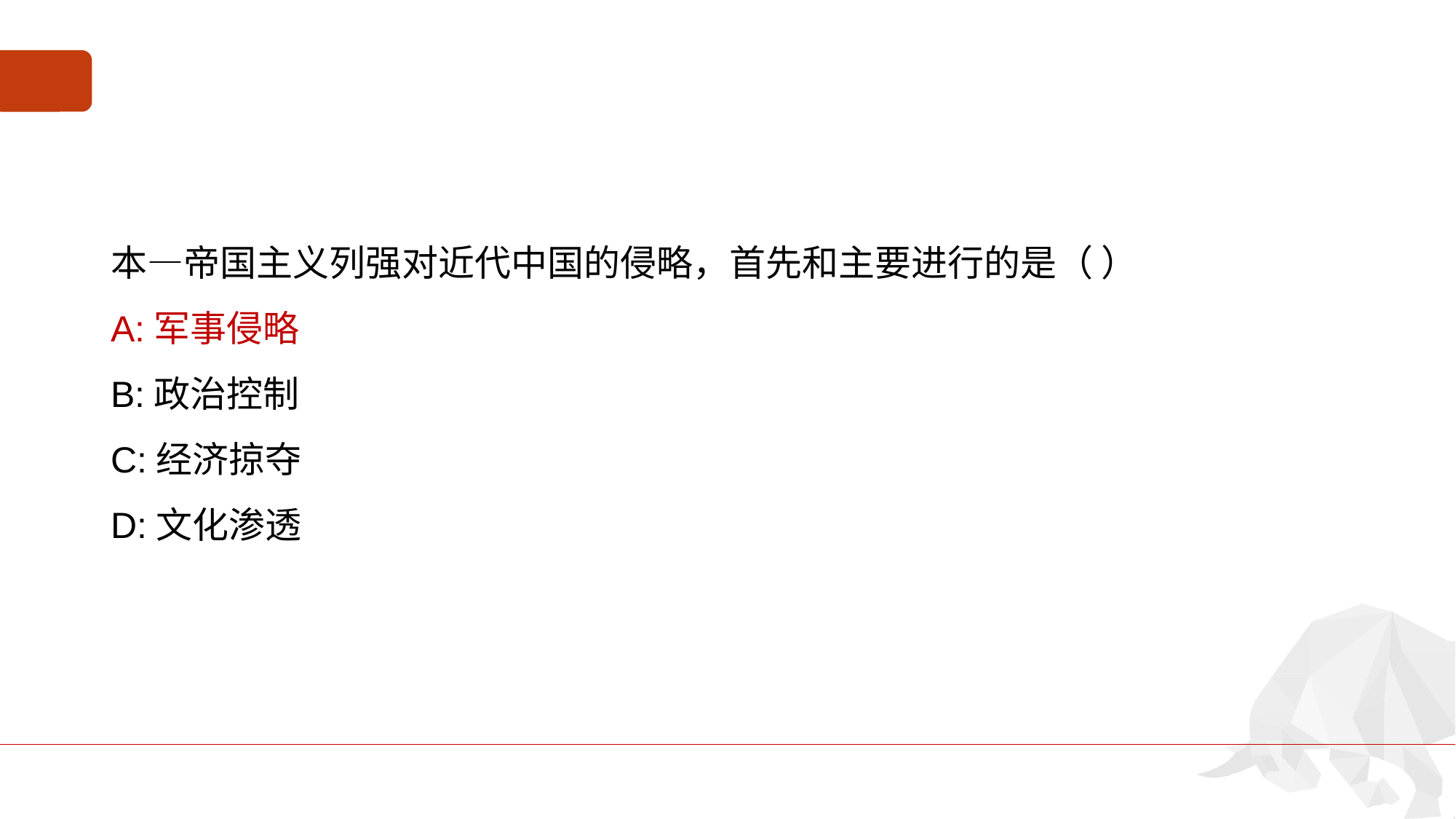

#
本—帝国主义列强对近代中国的侵略，首先和主要进行的是（ ）
A:军事侵略
B:政治控制
C:经济掠夺
D:文化渗透